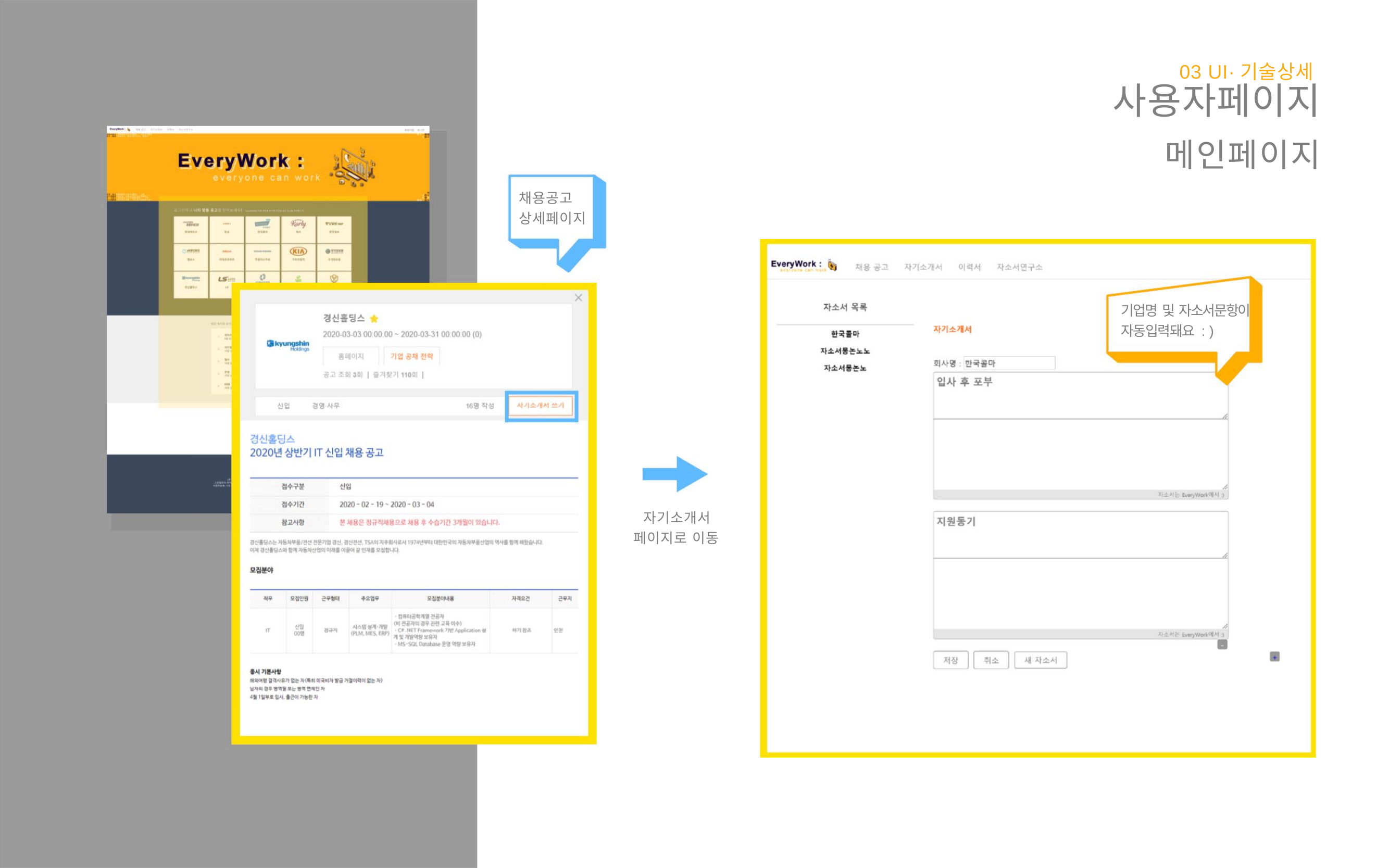

03 UI·기술상세
사용자페이지
메인페이지
채용공고
상세페이지

기업명 및 자소서문항이
자동입력돼요 : )

자기소개서
페이지로 이동